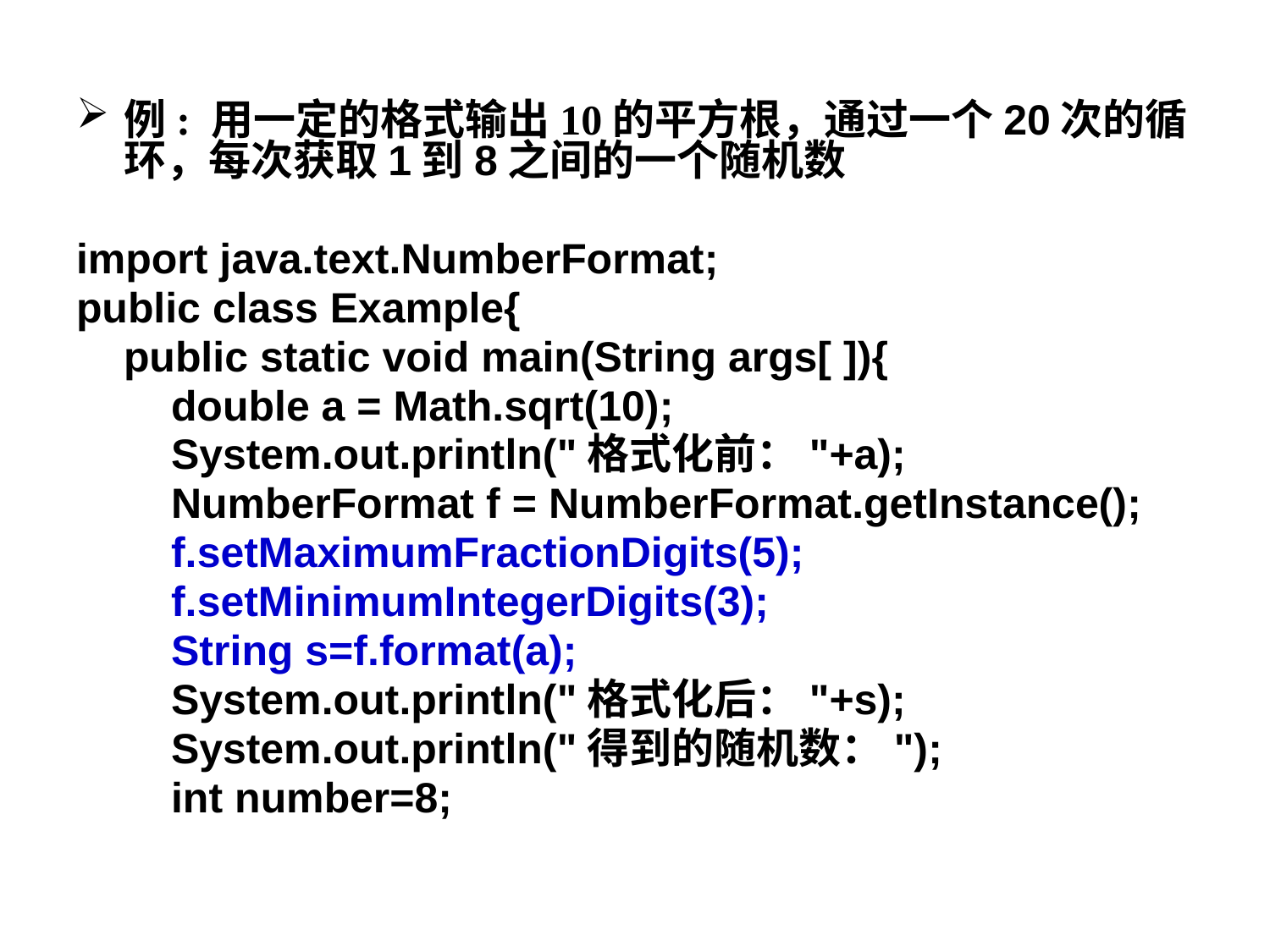

例: 用一定的格式输出10的平方根，通过一个20次的循环，每次获取1到8之间的一个随机数

import java.text.NumberFormat;
public class Example{
    public static void main(String args[ ]){
        double a = Math.sqrt(10);
        System.out.println("格式化前："+a);
        NumberFormat f = NumberFormat.getInstance();
        f.setMaximumFractionDigits(5);
        f.setMinimumIntegerDigits(3);
        String s=f.format(a);
        System.out.println("格式化后："+s);
        System.out.println("得到的随机数：");
        int number=8;